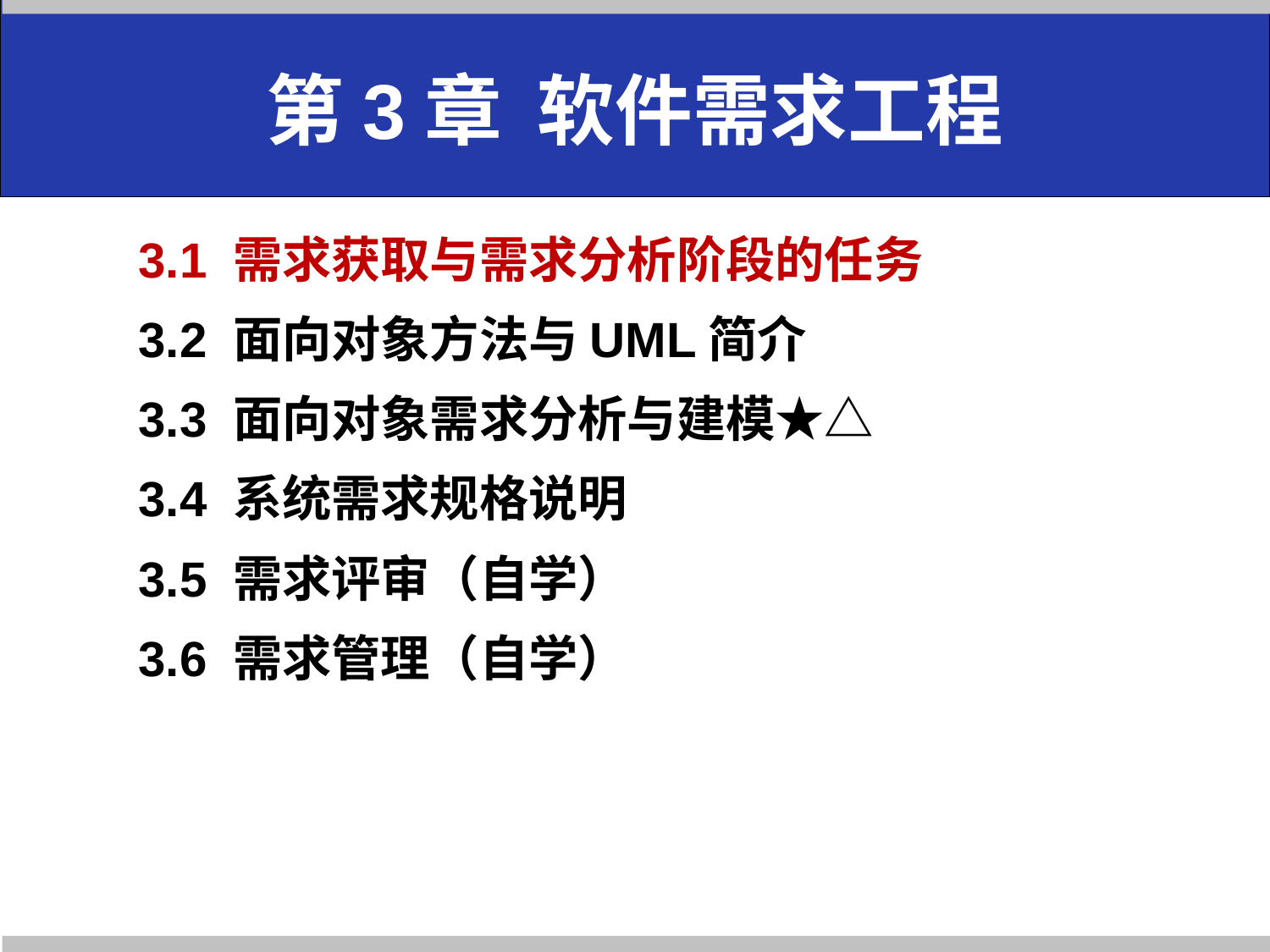

# 第3章  软件需求工程
3.1 需求获取与需求分析阶段的任务
3.2 面向对象方法与UML简介
3.3 面向对象需求分析与建模★△
3.4 系统需求规格说明
3.5 需求评审（自学）
3.6 需求管理（自学）
154